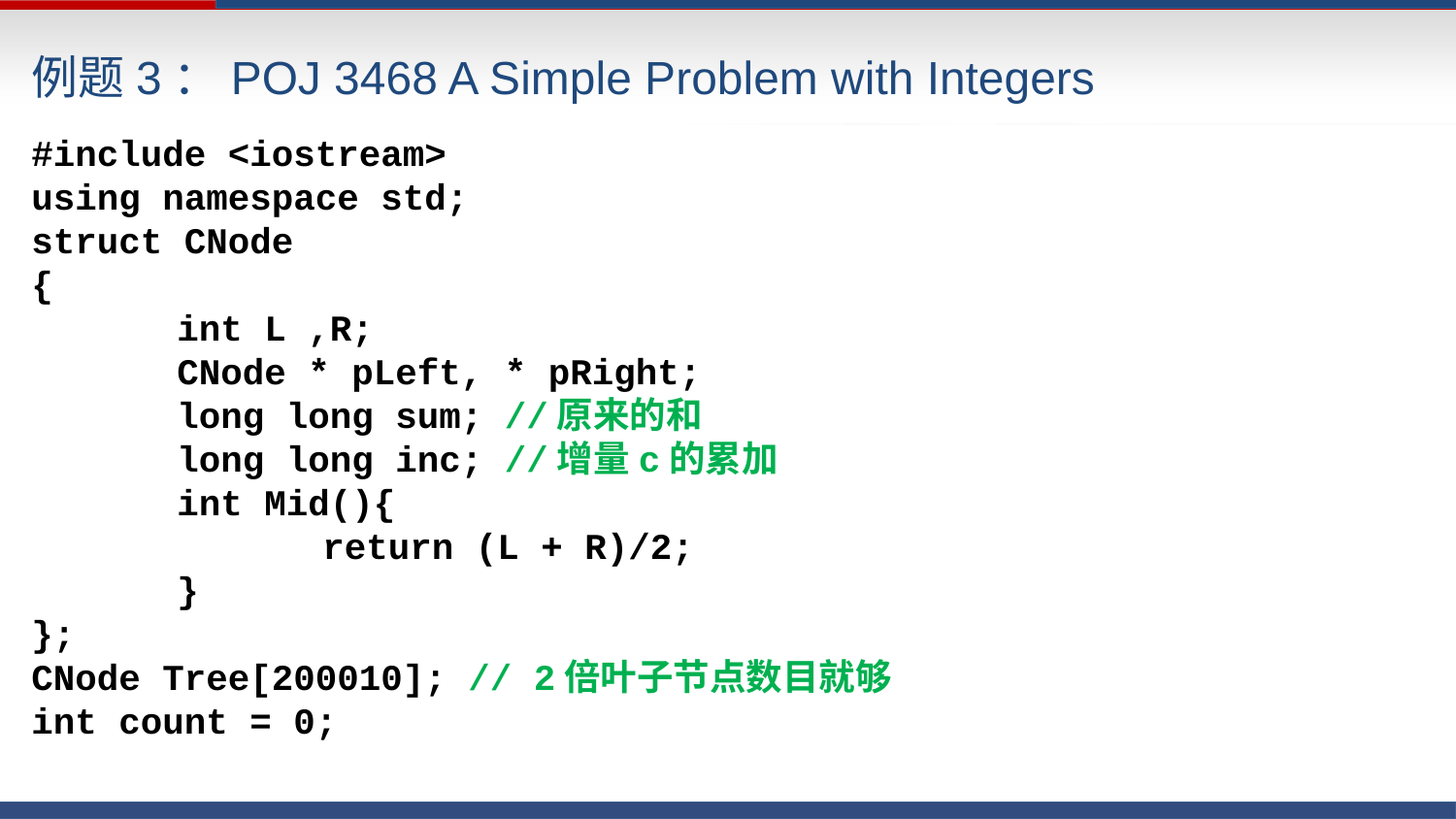

# 例题3：POJ 3468 A Simple Problem with Integers
#include <iostream>
using namespace std;
struct CNode
{
	int L ,R;
	CNode * pLeft, * pRight;
	long long sum; //原来的和
	long long inc; //增量c的累加
	int Mid(){
		return (L + R)/2;
	}
};
CNode Tree[200010]; // 2倍叶子节点数目就够
int count = 0;